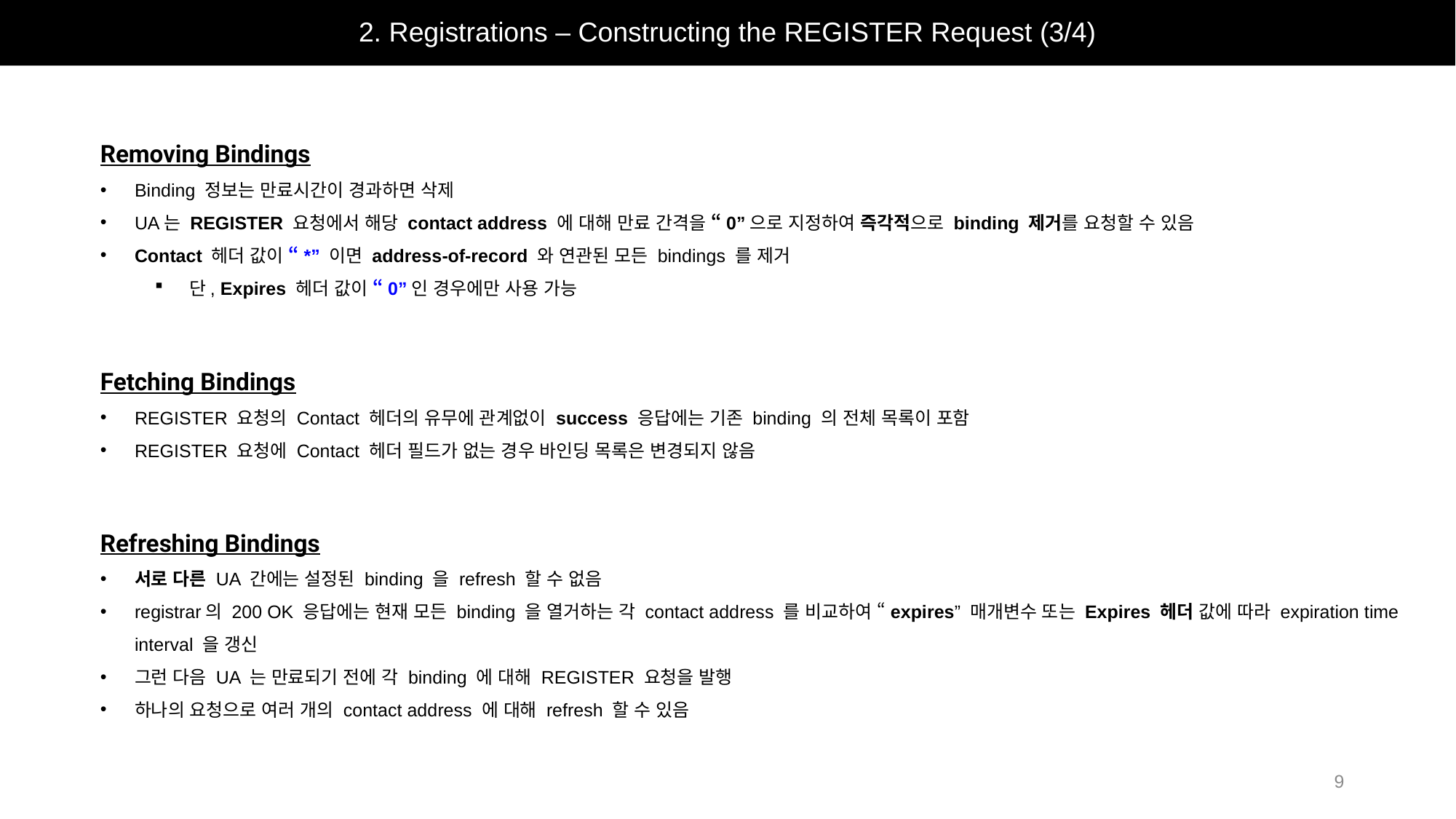

# 2. Registrations – Constructing the REGISTER Request (3/4)
Removing Bindings
Binding 정보는 만료시간이 경과하면 삭제
UA는 REGISTER 요청에서 해당 contact address 에 대해 만료 간격을 “0”으로 지정하여 즉각적으로 binding 제거를 요청할 수 있음
Contact 헤더 값이 “*” 이면 address-of-record 와 연관된 모든 bindings 를 제거
단, Expires 헤더 값이 “0”인 경우에만 사용 가능
Fetching Bindings
REGISTER 요청의 Contact 헤더의 유무에 관계없이 success 응답에는 기존 binding 의 전체 목록이 포함
REGISTER 요청에 Contact 헤더 필드가 없는 경우 바인딩 목록은 변경되지 않음
Refreshing Bindings
서로 다른 UA 간에는 설정된 binding 을 refresh 할 수 없음
registrar의 200 OK 응답에는 현재 모든 binding 을 열거하는 각 contact address 를 비교하여 “expires” 매개변수 또는 Expires 헤더 값에 따라 expiration time interval 을 갱신
그런 다음 UA 는 만료되기 전에 각 binding 에 대해 REGISTER 요청을 발행
하나의 요청으로 여러 개의 contact address 에 대해 refresh 할 수 있음
9